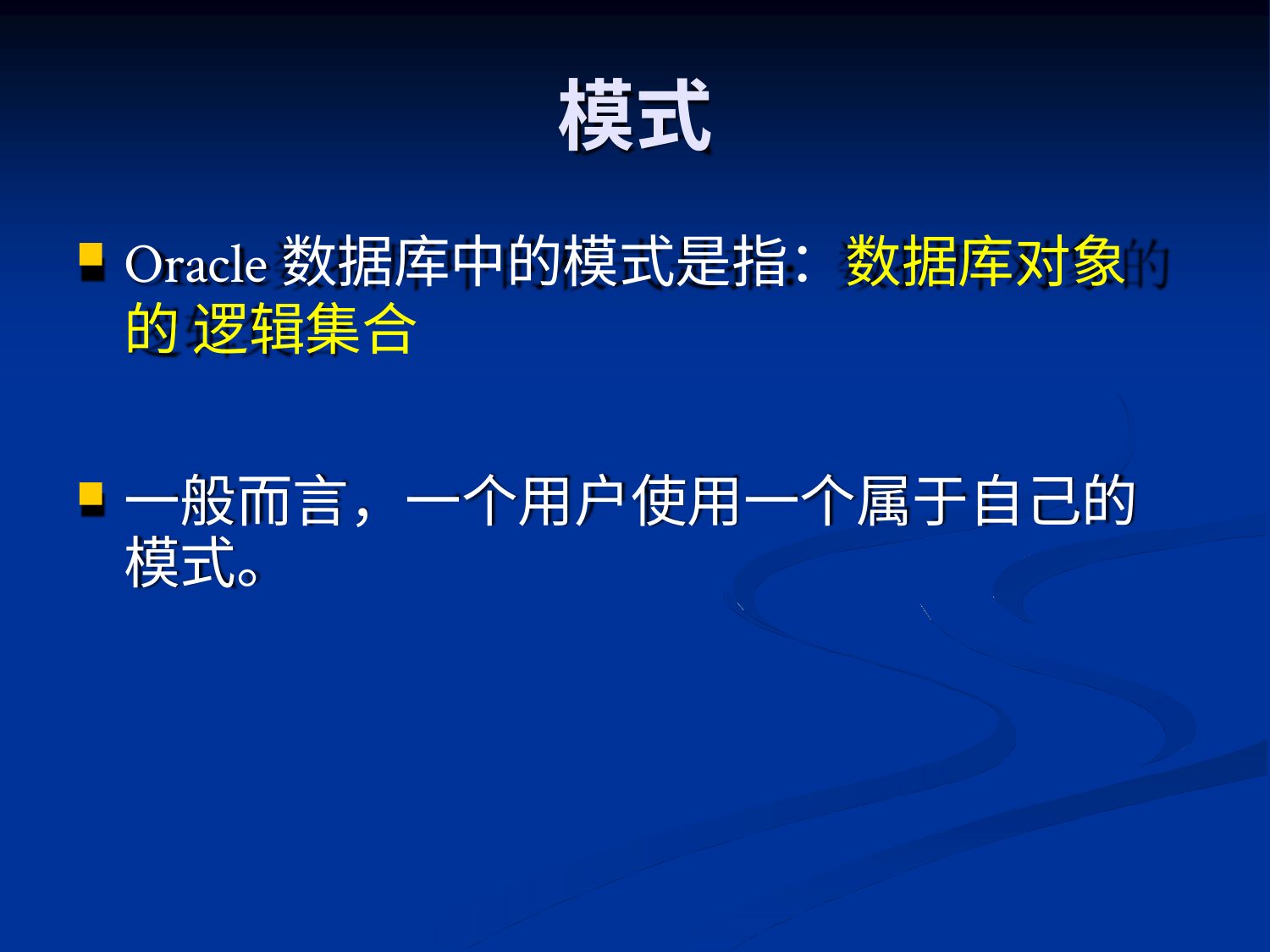

# 模式

Oracle数据库中的模式是指：数据库对象的 逻辑集合

一般而言，一个用户使用一个属于自己的 模式。